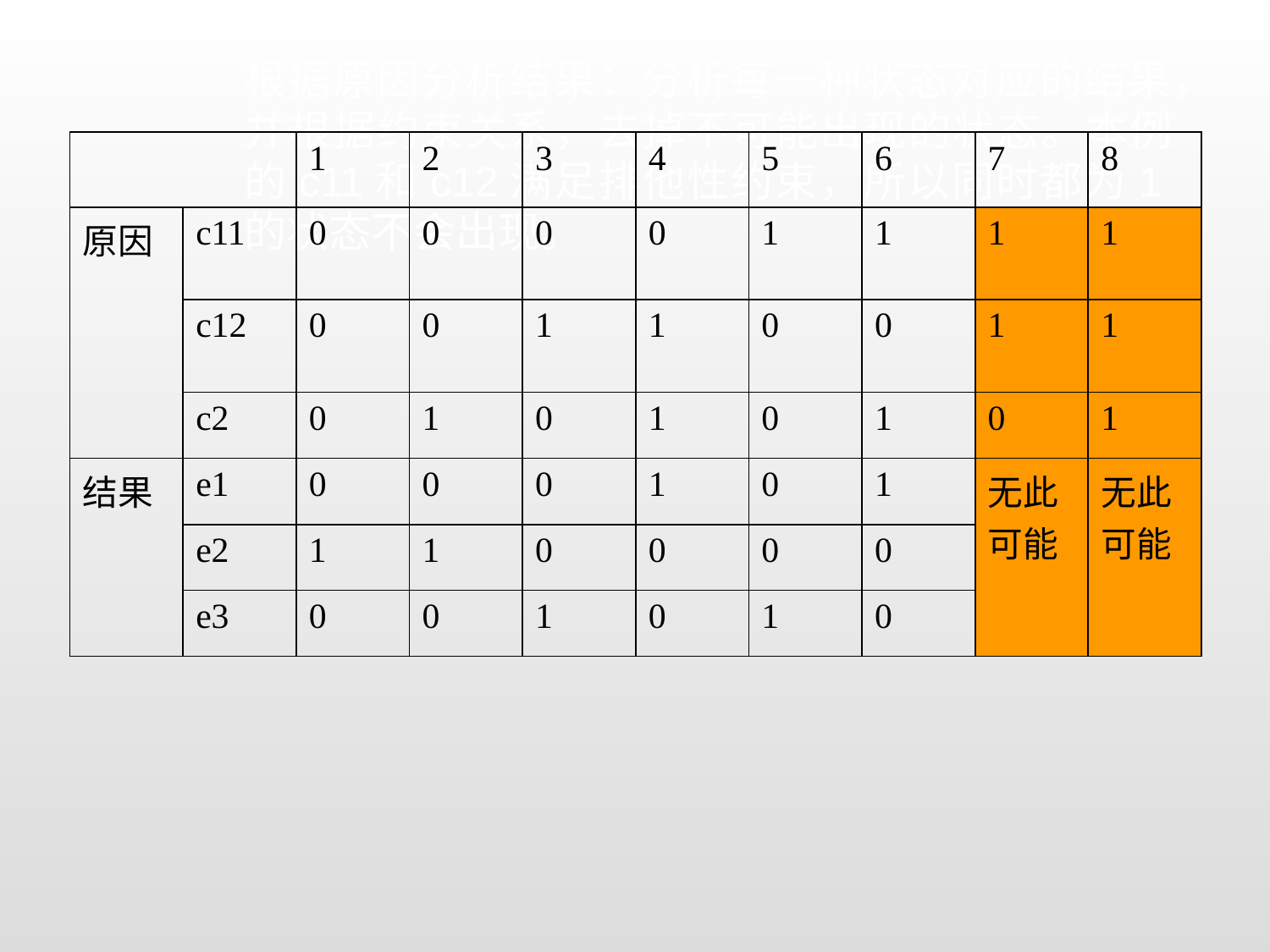

根据原因分析结果：分析每一种状态对应的结果，并根据约束关系，去掉不可能出现的状态。本例的c11和c12满足排他性约束，所以同时都为1的状态不会出现。
|  |  | 1 | 2 | 3 | 4 | 5 | 6 | 7 | 8 |
| --- | --- | --- | --- | --- | --- | --- | --- | --- | --- |
| 原因 | c11 | 0 | 0 | 0 | 0 | 1 | 1 | 1 | 1 |
|  | c12 | 0 | 0 | 1 | 1 | 0 | 0 | 1 | 1 |
|  | c2 | 0 | 1 | 0 | 1 | 0 | 1 | 0 | 1 |
| 结果 | e1 | 0 | 0 | 0 | 1 | 0 | 1 | 无此可能 | 无此可能 |
|  | e2 | 1 | 1 | 0 | 0 | 0 | 0 |  |  |
|  | e3 | 0 | 0 | 1 | 0 | 1 | 0 |  |  |